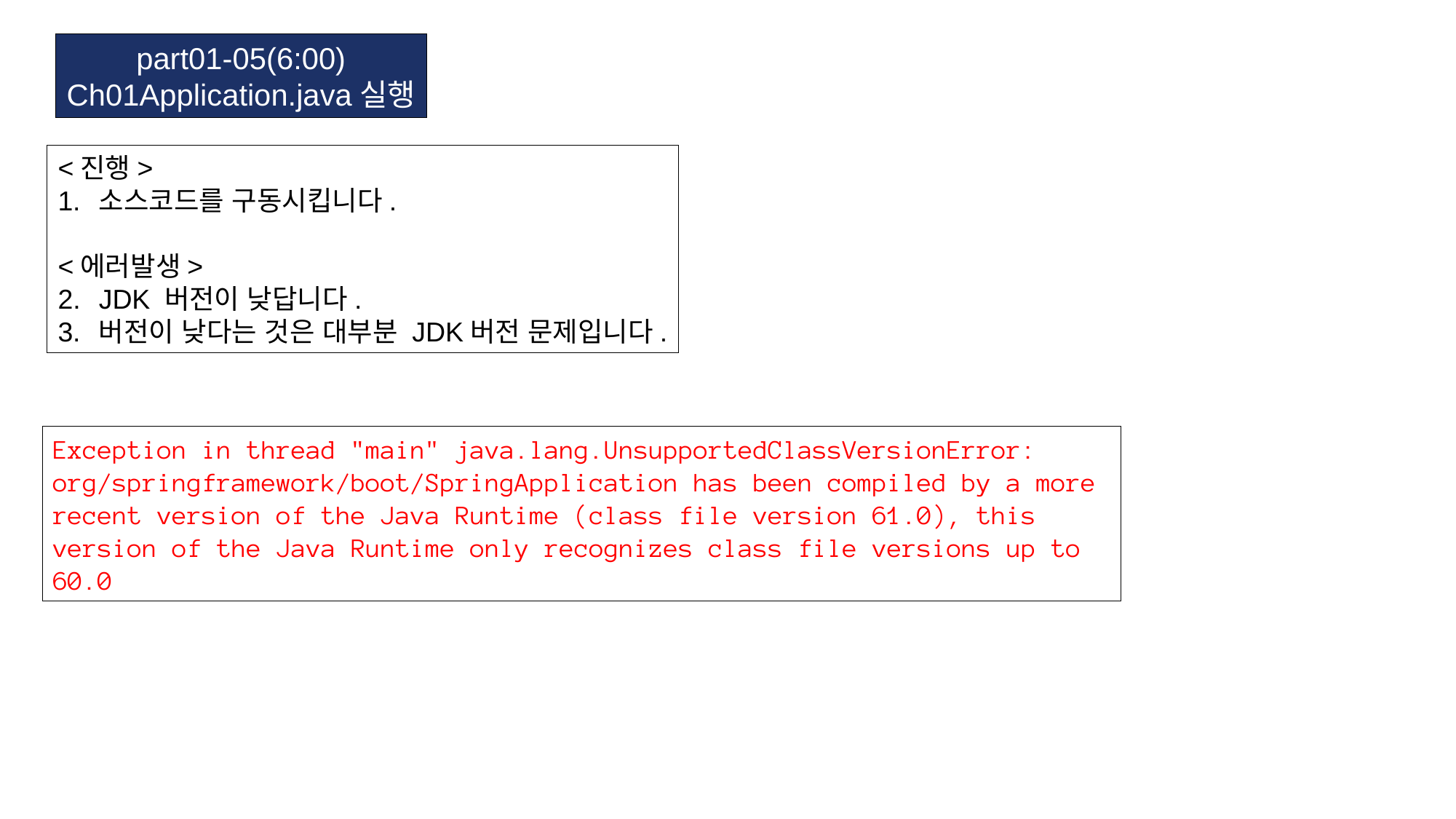

part01-05(6:00)
Ch01Application.java실행
<진행>
소스코드를 구동시킵니다.

<에러발생>
JDK 버전이 낮답니다.
버전이 낮다는 것은 대부분 JDK버전 문제입니다.
Exception in thread "main" java.lang.UnsupportedClassVersionError:
org/springframework/boot/SpringApplication has been compiled by a more recent version of the Java Runtime (class file version 61.0), this version of the Java Runtime only recognizes class file versions up to 60.0